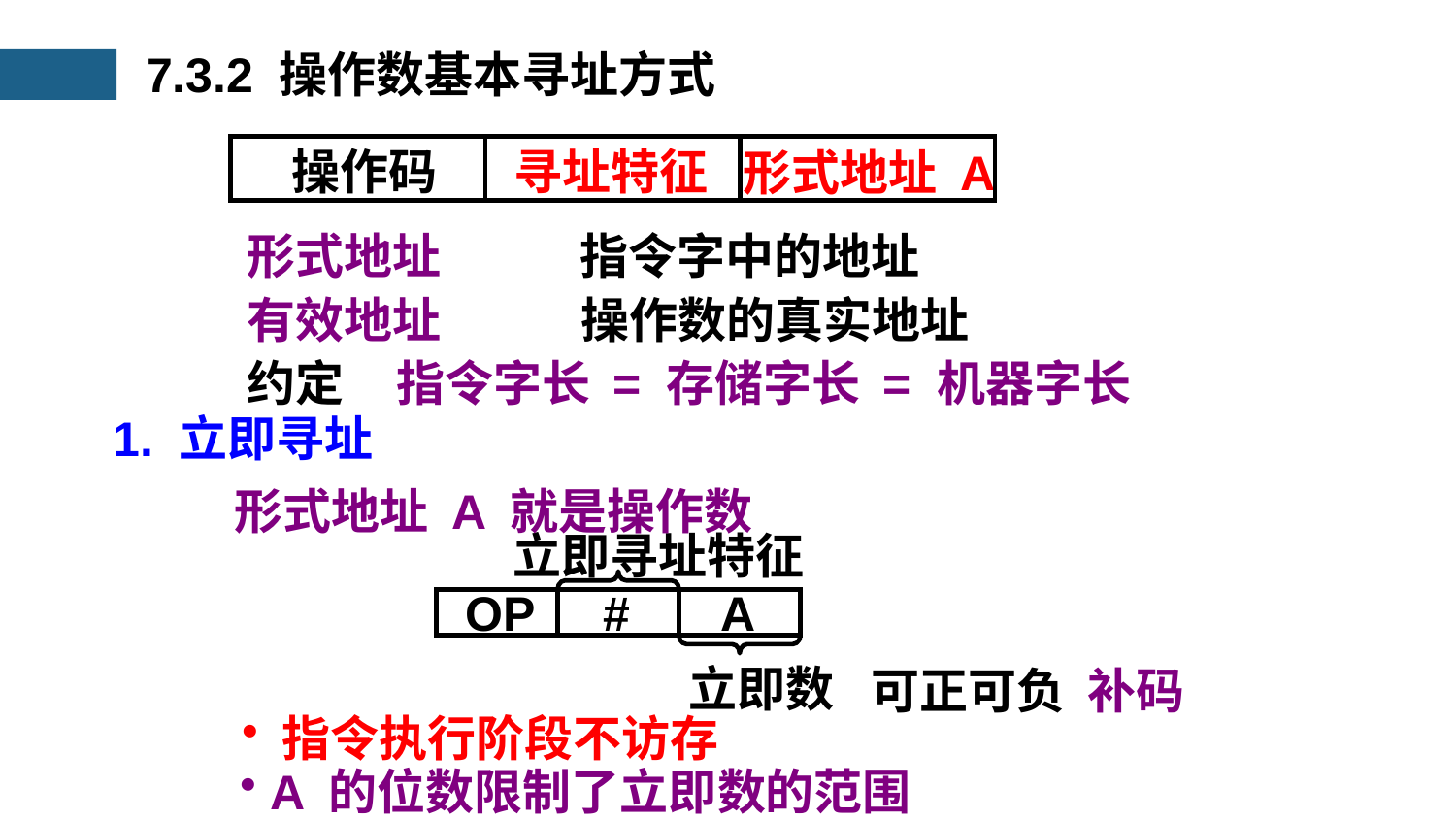

7.3.2 操作数基本寻址方式
操作码
寻址特征
形式地址 A

形式地址
指令字中的地址
有效地址
操作数的真实地址
约定
指令字长 = 存储字长 = 机器字长
1. 立即寻址
形式地址 A 就是操作数
立即寻址特征

OP
 #
 A

立即数
 可正可负  补码
 指令执行阶段不访存
 A 的位数限制了立即数的范围